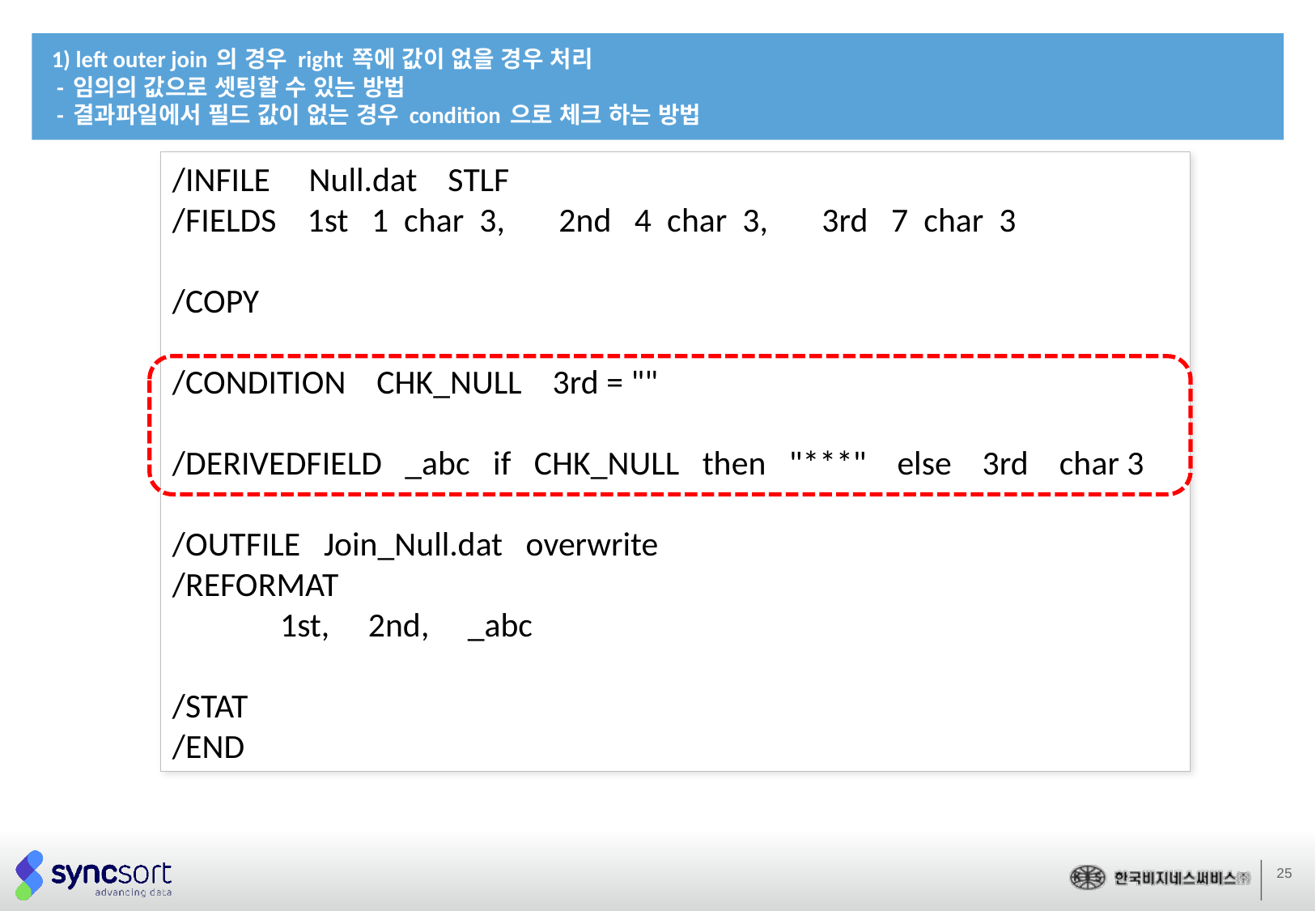

1) left outer join 의 경우 right 쪽에 값이 없을 경우 처리
 - 임의의 값으로 셋팅할 수 있는 방법
 - 결과파일에서 필드 값이 없는 경우 condition 으로 체크 하는 방법
/INFILE     Null.dat    STLF
/FIELDS    1st   1  char  3,       2nd   4  char  3,       3rd   7  char  3

/COPY

/CONDITION    CHK_NULL    3rd = ""

/DERIVEDFIELD   _abc   if   CHK_NULL   then   "***"    else    3rd    char 3

/OUTFILE   Join_Null.dat   overwrite
/REFORMAT
              1st,     2nd,     _abc

/STAT
/END